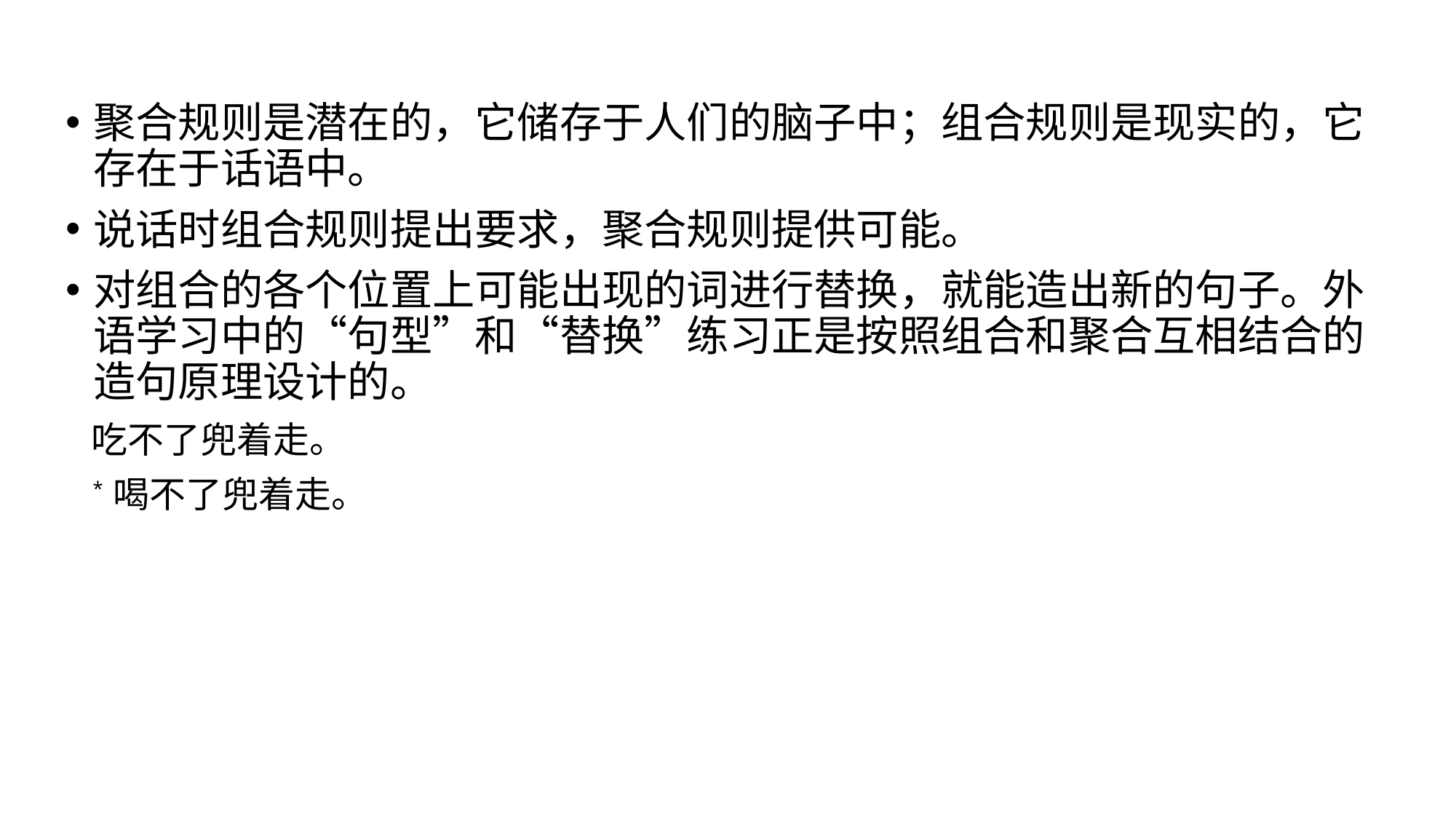

聚合规则是潜在的，它储存于人们的脑子中；组合规则是现实的，它存在于话语中。
说话时组合规则提出要求，聚合规则提供可能。
对组合的各个位置上可能出现的词进行替换，就能造出新的句子。外语学习中的“句型”和“替换”练习正是按照组合和聚合互相结合的造句原理设计的。
  吃不了兜着走。
  *喝不了兜着走。